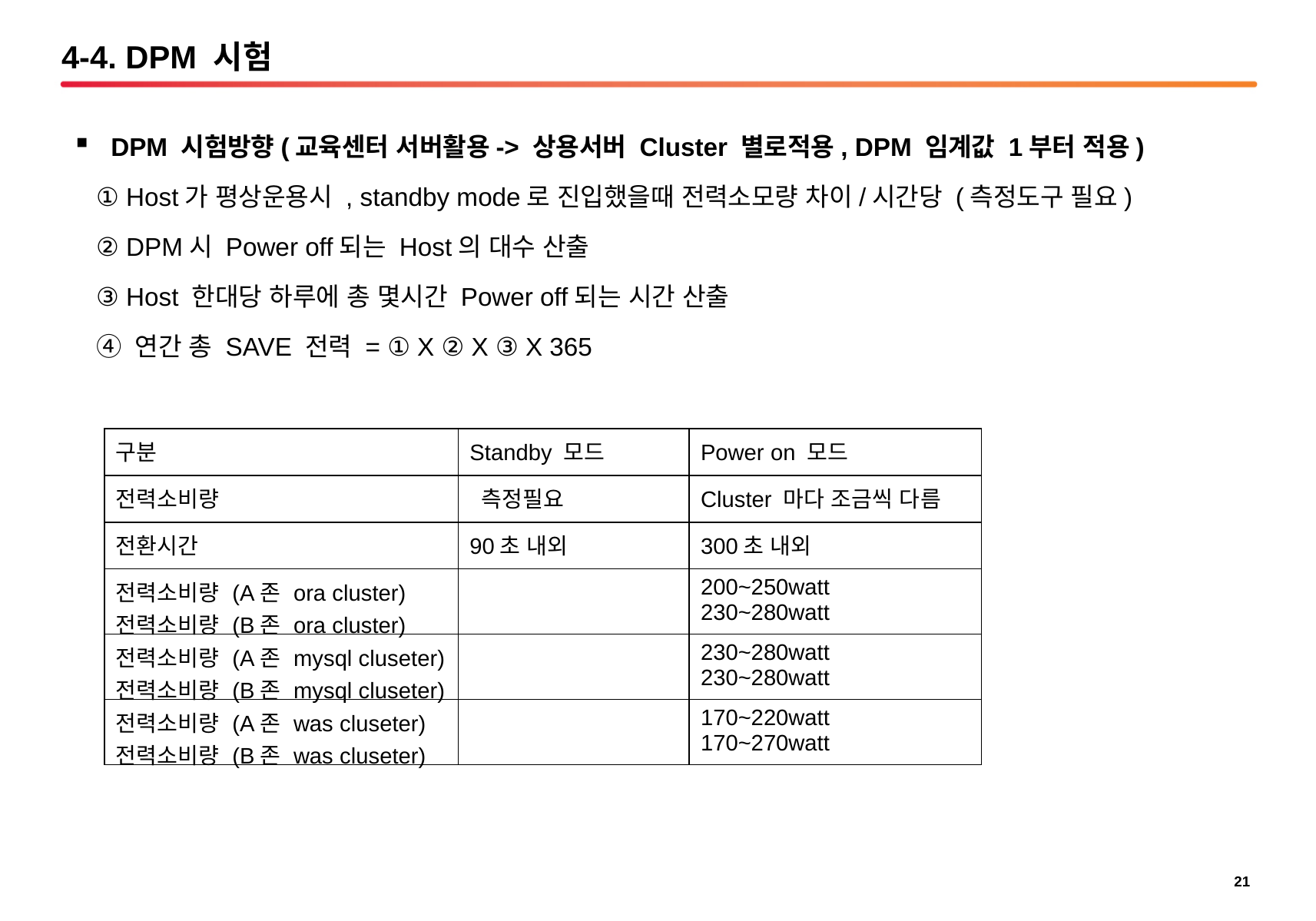

# 4-4. DPM 시험
DPM 시험방향(교육센터 서버활용-> 상용서버 Cluster 별로적용, DPM 임계값 1부터 적용)
   ① Host가 평상운용시 , standby mode로 진입했을때 전력소모량 차이/시간당 (측정도구 필요)
   ② DPM시 Power off되는 Host의 대수 산출
   ③ Host 한대당 하루에 총 몇시간 Power off되는 시간 산출
   ④ 연간 총 SAVE 전력 = ① X ② X ③ X 365
| 구분 | Standby 모드 | Power on 모드 |
| --- | --- | --- |
| 전력소비량 | 측정필요 | Cluster 마다 조금씩 다름 |
| 전환시간 | 90초 내외 | 300초 내외 |
| 전력소비량 (A존 ora cluster) 전력소비량 (B존 ora cluster) |  | 200~250watt 230~280watt |
| 전력소비량 (A존 mysql cluseter) 전력소비량 (B존 mysql cluseter) |  | 230~280watt 230~280watt |
| 전력소비량 (A존 was cluseter) 전력소비량 (B존 was cluseter) |  | 170~220watt 170~270watt |